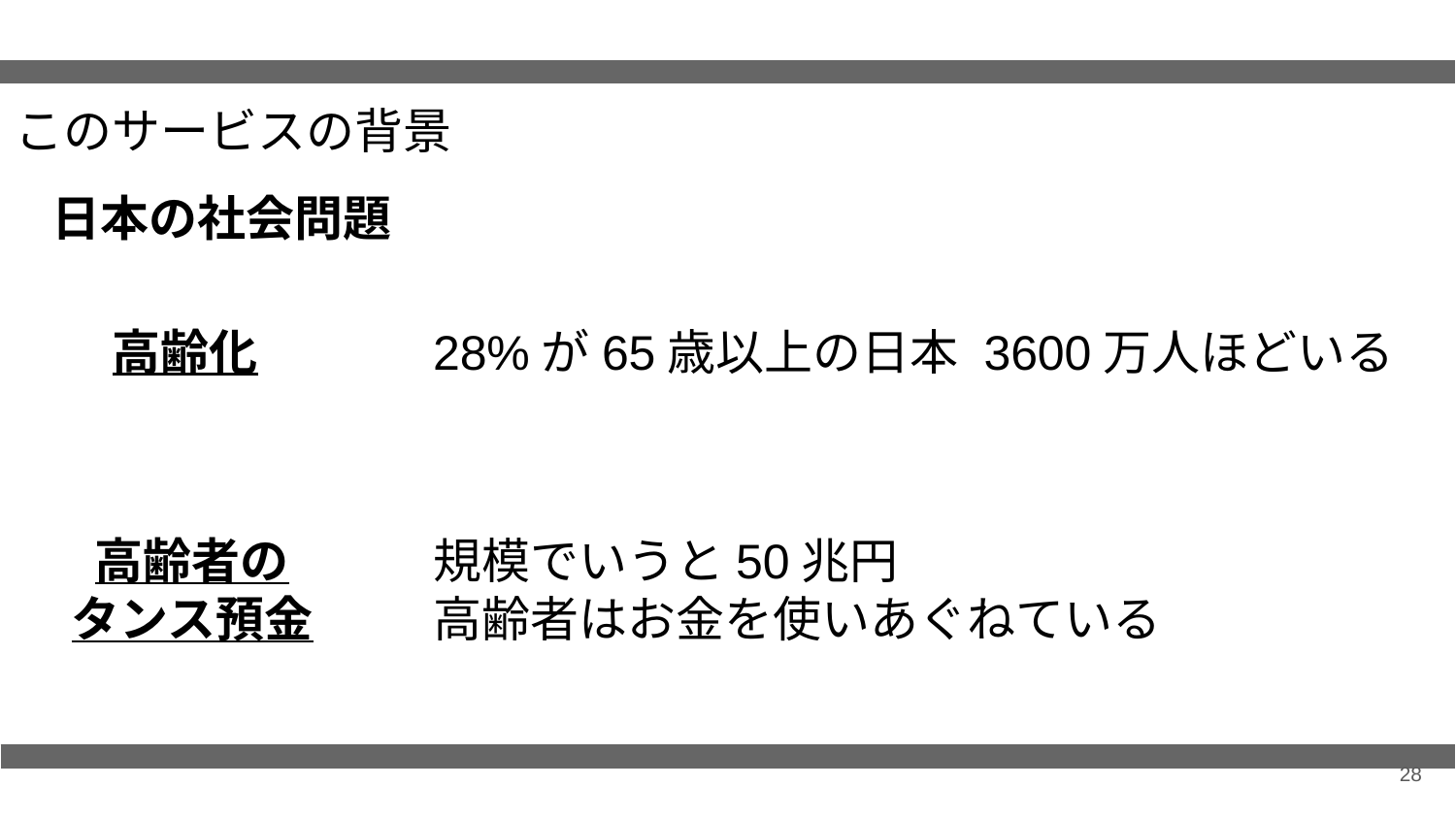

このサービスの背景
日本の社会問題
高齢化
28%が65歳以上の日本 3600万人ほどいる
高齢者の
タンス預金

規模でいうと50兆円
高齢者はお金を使いあぐねている
28